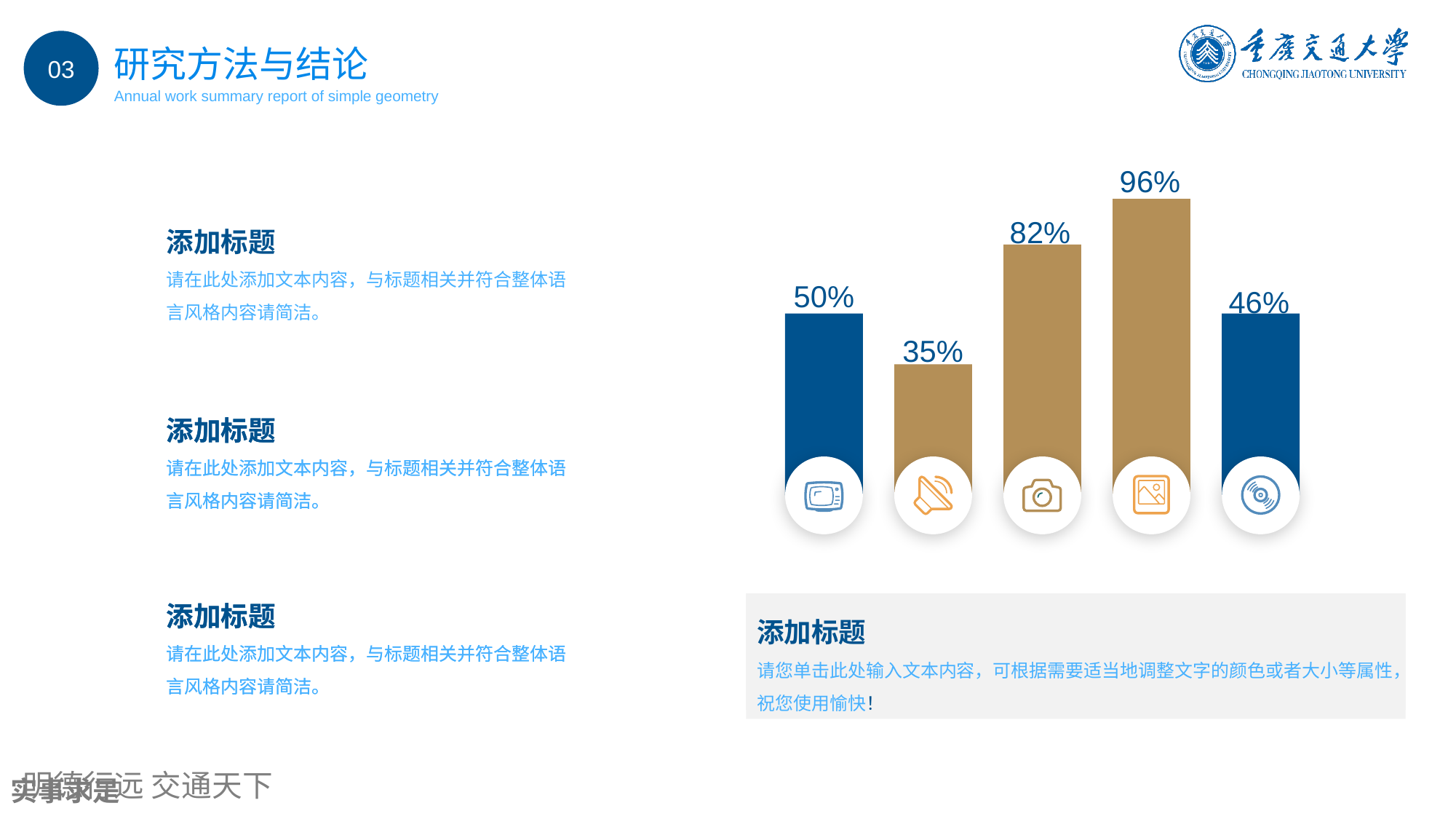

03
研究方法与结论
Annual work summary report of simple geometry
96%

添加标题
请在此处添加文本内容，与标题相关并符合整体语言风格内容请简洁。
82%

50%
46%

35%

添加标题
请在此处添加文本内容，与标题相关并符合整体语言风格内容请简洁。
添加标题
请在此处添加文本内容，与标题相关并符合整体语言风格内容请简洁。

添加标题
请在此处添加文本内容，与标题相关并符合整体语言风格内容请简洁。
添加标题
请在此处添加文本内容，与标题相关并符合整体语言风格内容请简洁。
添加标题
请您单击此处输入文本内容，可根据需要适当地调整文字的颜色或者大小等属性，祝您使用愉快！
添加标题
请您单击此处输入文本内容，可根据需要适当地调整文字的颜色或者大小等属性，祝您使用愉快！
实事求是